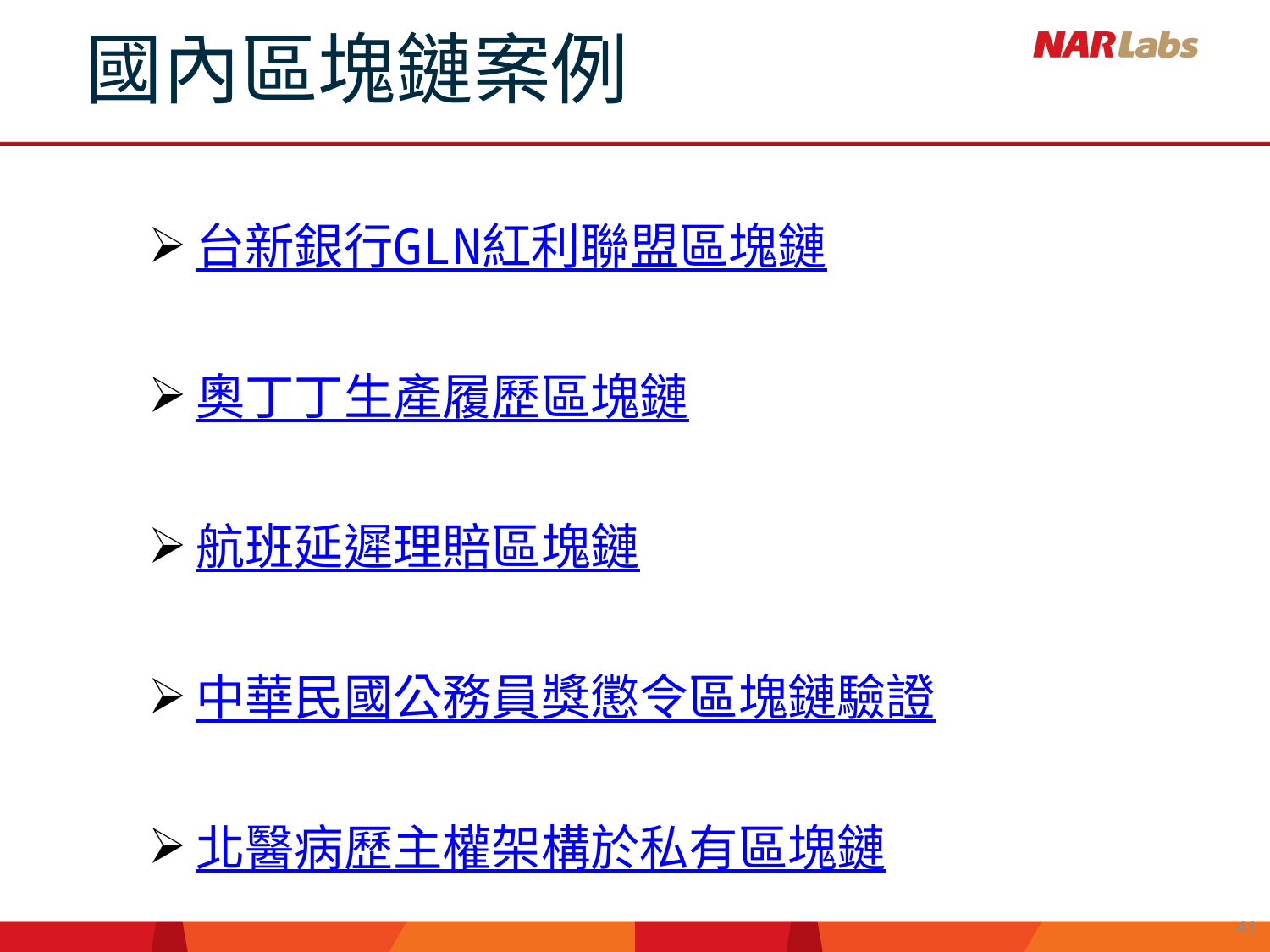

國內區塊鏈案例
台新銀行GLN紅利聯盟區塊鏈

奧丁丁生產履歷區塊鏈

航班延遲理賠區塊鏈

中華民國公務員獎懲令區塊鏈驗證

北醫病歷主權架構於私有區塊鏈

41